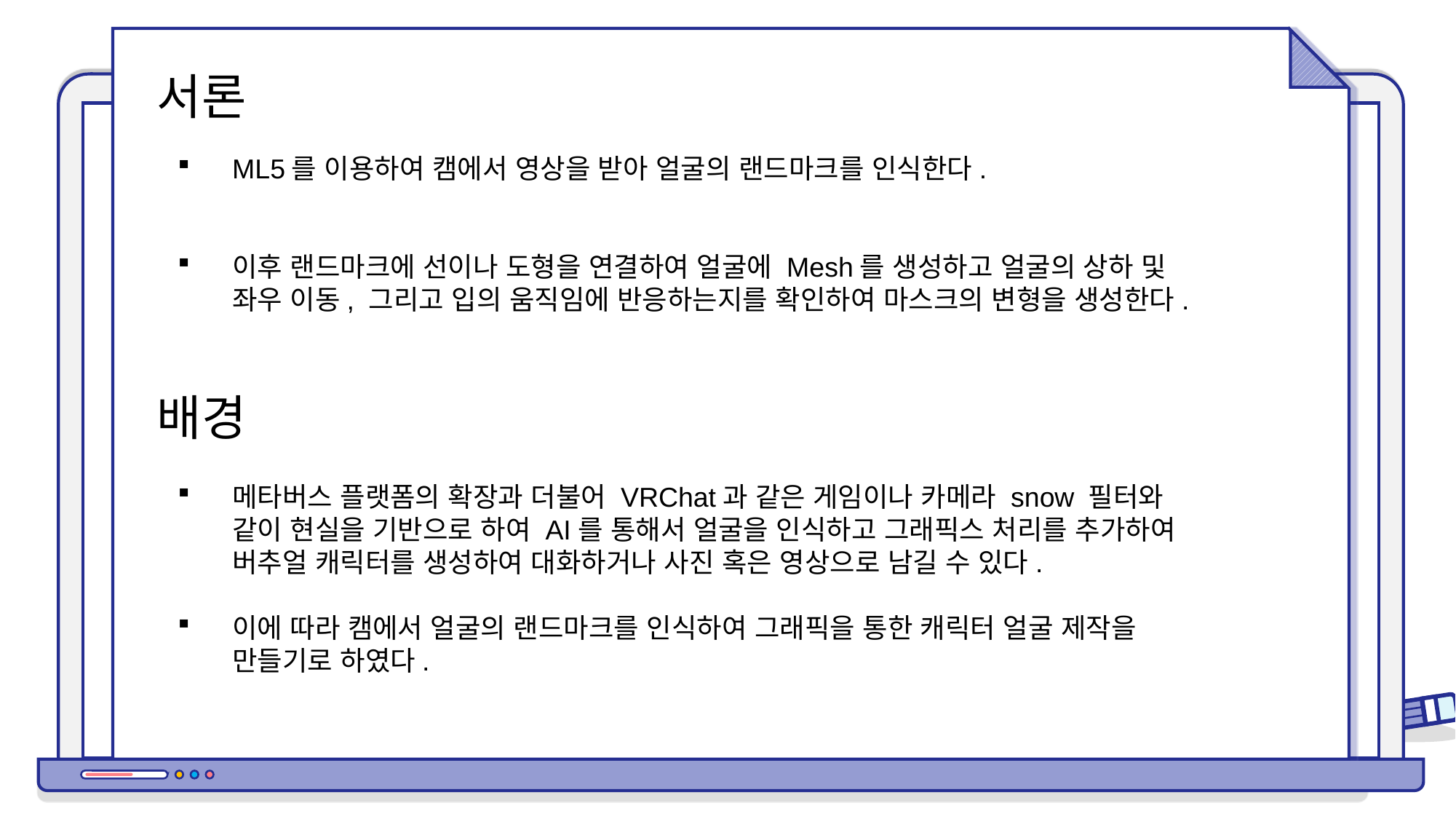

서론
ML5를 이용하여 캠에서 영상을 받아 얼굴의 랜드마크를 인식한다.

이후 랜드마크에 선이나 도형을 연결하여 얼굴에 Mesh를 생성하고 얼굴의 상하 및 좌우 이동, 그리고 입의 움직임에 반응하는지를 확인하여 마스크의 변형을 생성한다.
배경
메타버스 플랫폼의 확장과 더불어 VRChat과 같은 게임이나 카메라 snow 필터와 같이 현실을 기반으로 하여 AI를 통해서 얼굴을 인식하고 그래픽스 처리를 추가하여 버추얼 캐릭터를 생성하여 대화하거나 사진 혹은 영상으로 남길 수 있다.

이에 따라 캠에서 얼굴의 랜드마크를 인식하여 그래픽을 통한 캐릭터 얼굴 제작을 만들기로 하였다.